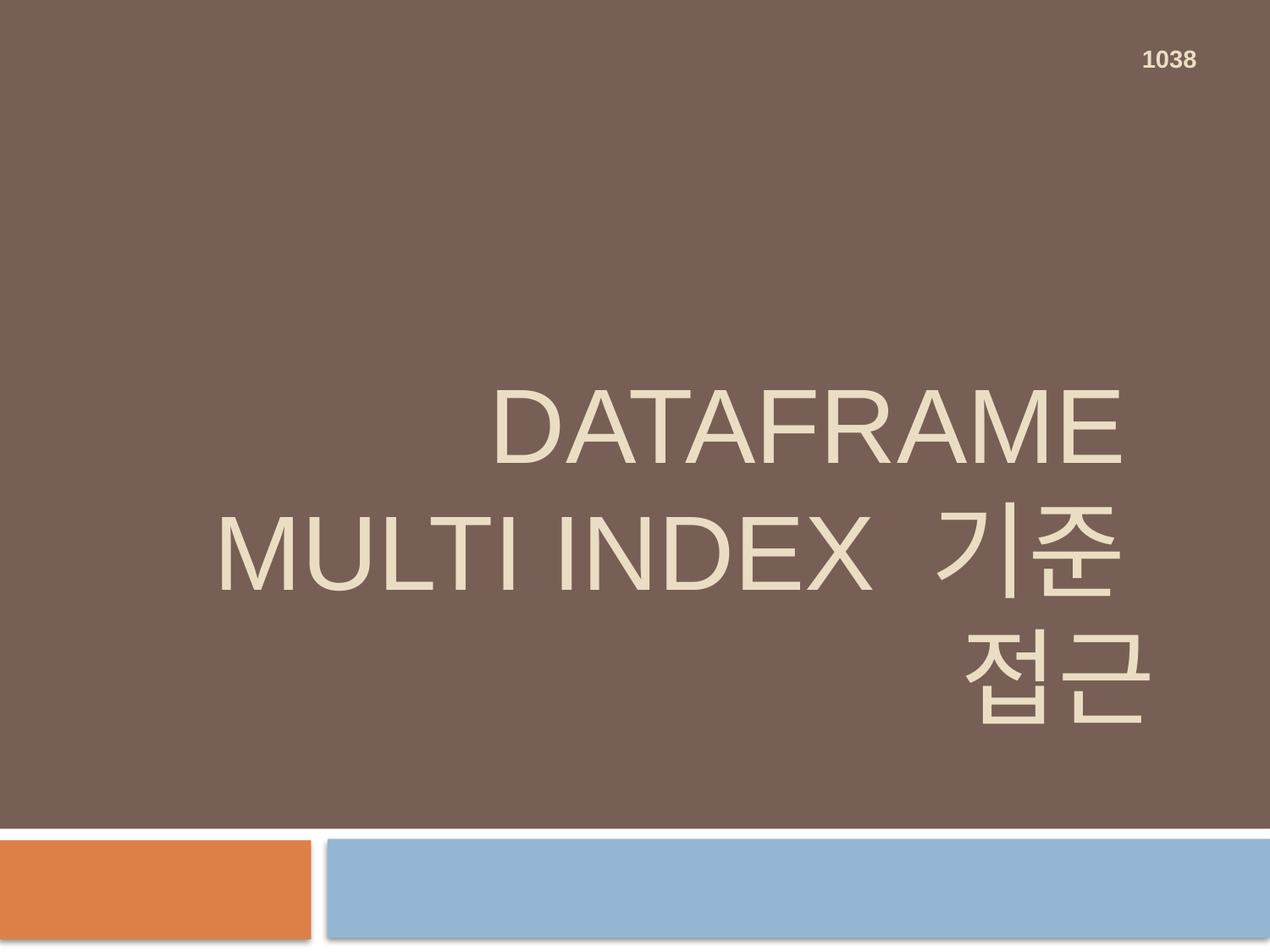

1038
# Dataframe multi index 기준 접근